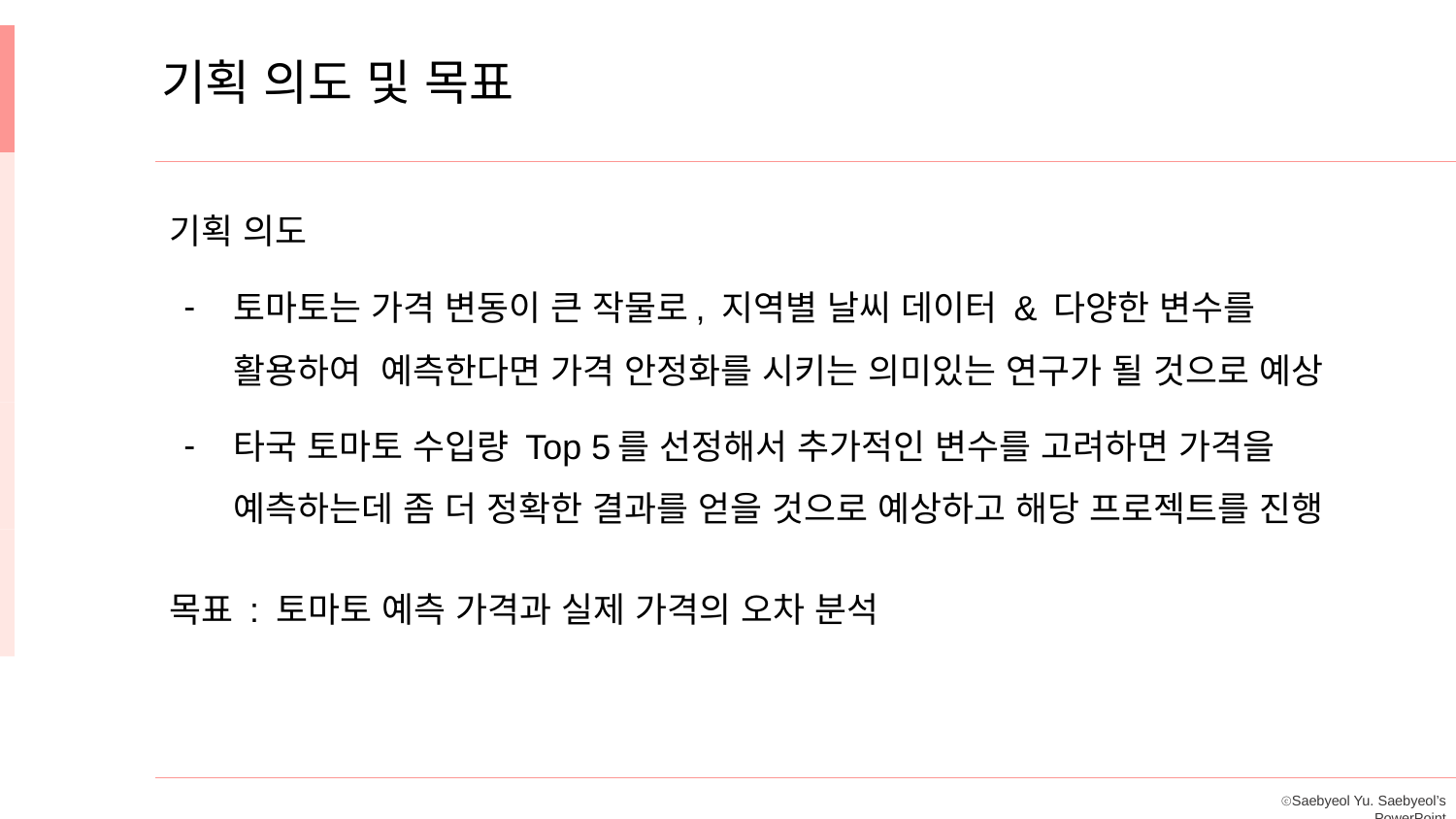

기획 의도 및 목표

기획 의도
토마토는 가격 변동이 큰 작물로, 지역별 날씨 데이터 & 다양한 변수를 활용하여  예측한다면 가격 안정화를 시키는 의미있는 연구가 될 것으로 예상
타국 토마토 수입량 Top 5를 선정해서 추가적인 변수를 고려하면 가격을 예측하는데 좀 더 정확한 결과를 얻을 것으로 예상하고 해당 프로젝트를 진행

목표 : 토마토 예측 가격과 실제 가격의 오차 분석